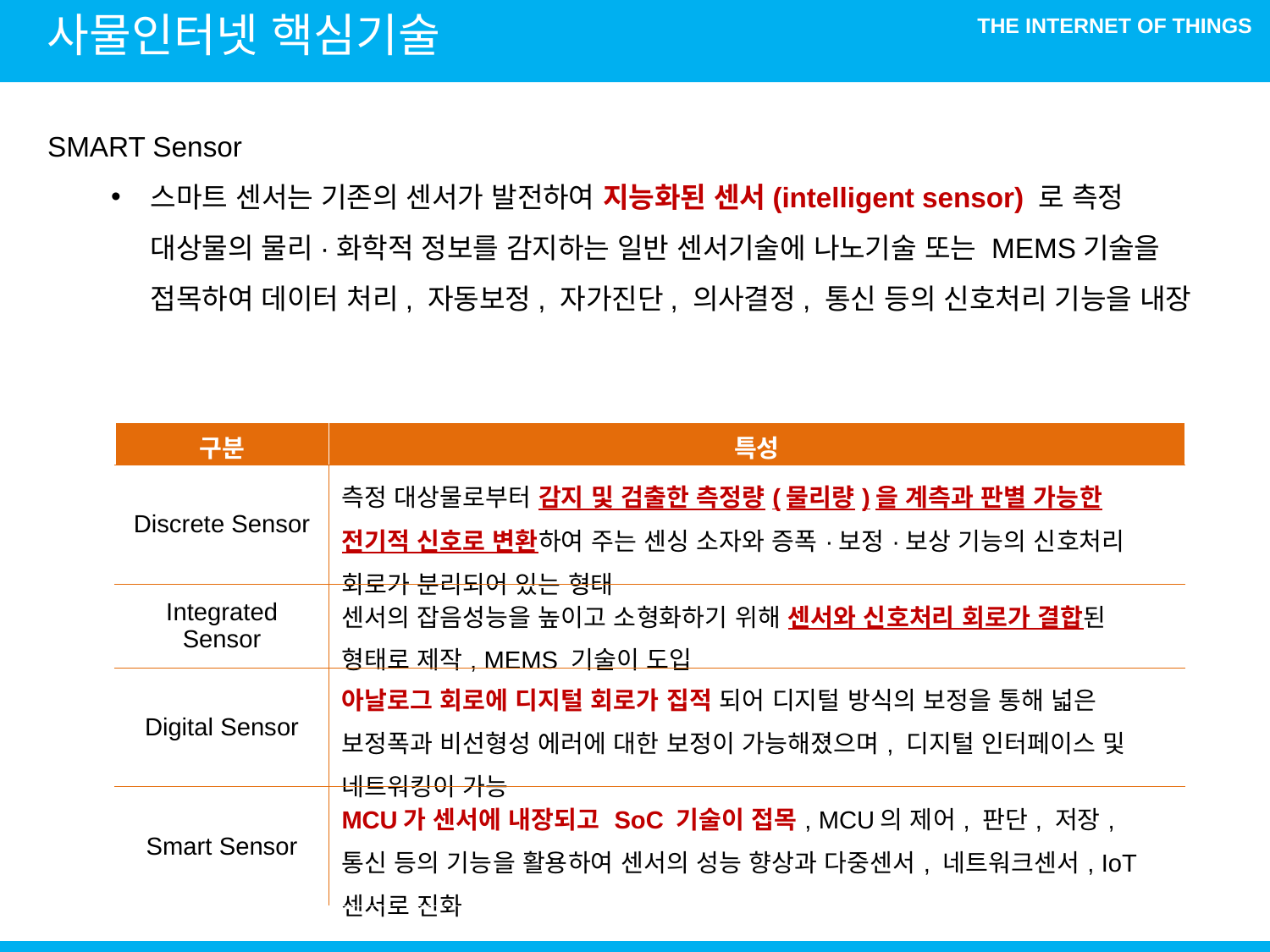

사물인터넷 핵심기술
SMART Sensor
스마트 센서는 기존의 센서가 발전하여 지능화된 센서(intelligent sensor) 로 측정 대상물의 물리·화학적 정보를 감지하는 일반 센서기술에 나노기술 또는 MEMS기술을 접목하여 데이터 처리, 자동보정, 자가진단, 의사결정, 통신 등의 신호처리 기능을 내장
| 구분 | 특성 |
| --- | --- |
| Discrete Sensor | 측정 대상물로부터 감지 및 검출한 측정량(물리량)을 계측과 판별 가능한 전기적 신호로 변환하여 주는 센싱 소자와 증폭·보정·보상 기능의 신호처리 회로가 분리되어 있는 형태 |
| Integrated Sensor | 센서의 잡음성능을 높이고 소형화하기 위해 센서와 신호처리 회로가 결합된 형태로 제작, MEMS 기술이 도입 |
| Digital Sensor | 아날로그 회로에 디지털 회로가 집적 되어 디지털 방식의 보정을 통해 넓은 보정폭과 비선형성 에러에 대한 보정이 가능해졌으며, 디지털 인터페이스 및 네트워킹이 가능 |
| Smart Sensor | MCU가 센서에 내장되고 SoC 기술이 접목, MCU의 제어, 판단, 저장, 통신 등의 기능을 활용하여 센서의 성능 향상과 다중센서, 네트워크센서, IoT 센서로 진화 |